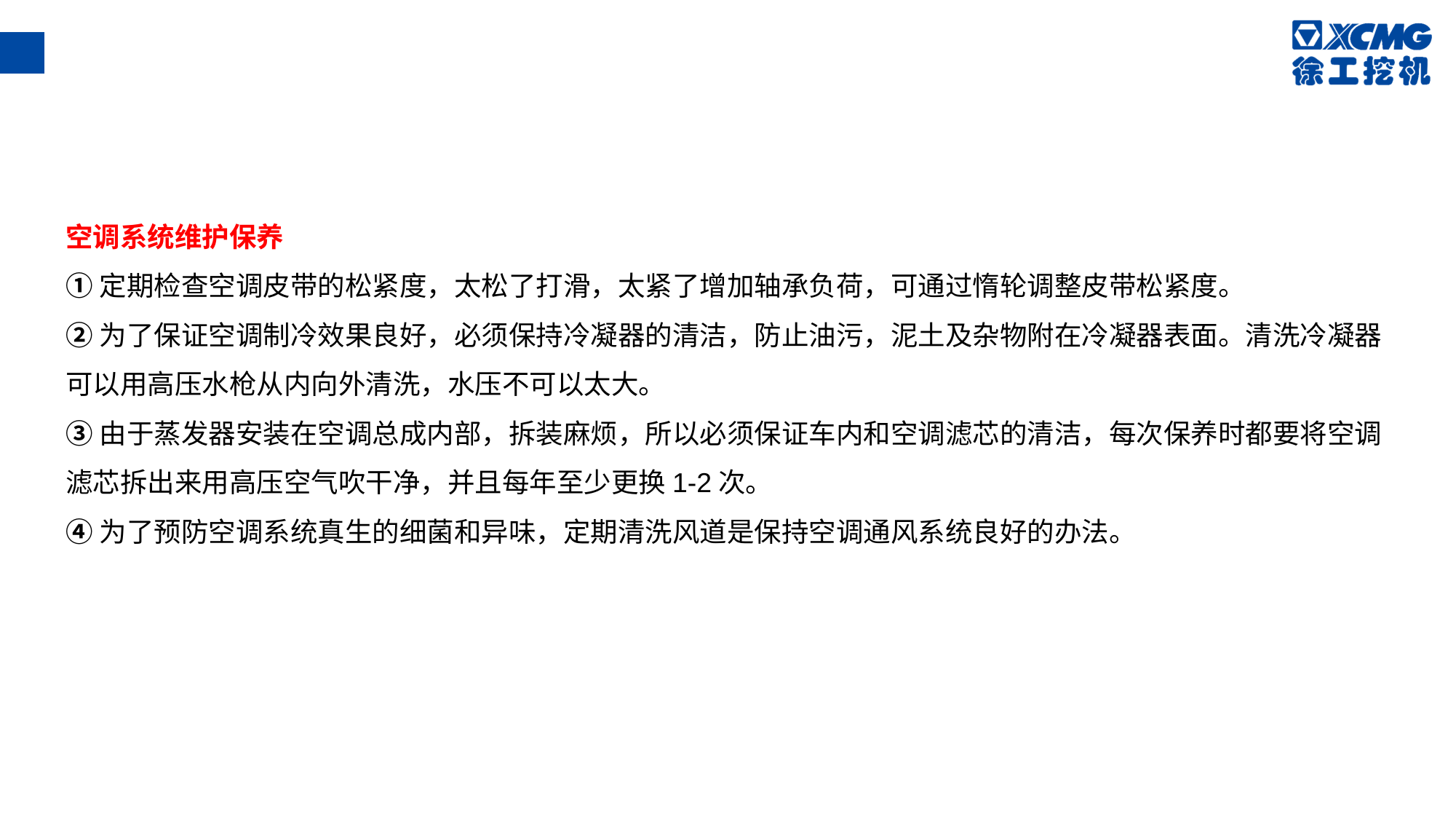

空调系统维护保养
①定期检查空调皮带的松紧度，太松了打滑，太紧了增加轴承负荷，可通过惰轮调整皮带松紧度。
②为了保证空调制冷效果良好，必须保持冷凝器的清洁，防止油污，泥土及杂物附在冷凝器表面。清洗冷凝器可以用高压水枪从内向外清洗，水压不可以太大。
③由于蒸发器安装在空调总成内部，拆装麻烦，所以必须保证车内和空调滤芯的清洁，每次保养时都要将空调滤芯拆出来用高压空气吹干净，并且每年至少更换1-2次。
④为了预防空调系统真生的细菌和异味，定期清洗风道是保持空调通风系统良好的办法。